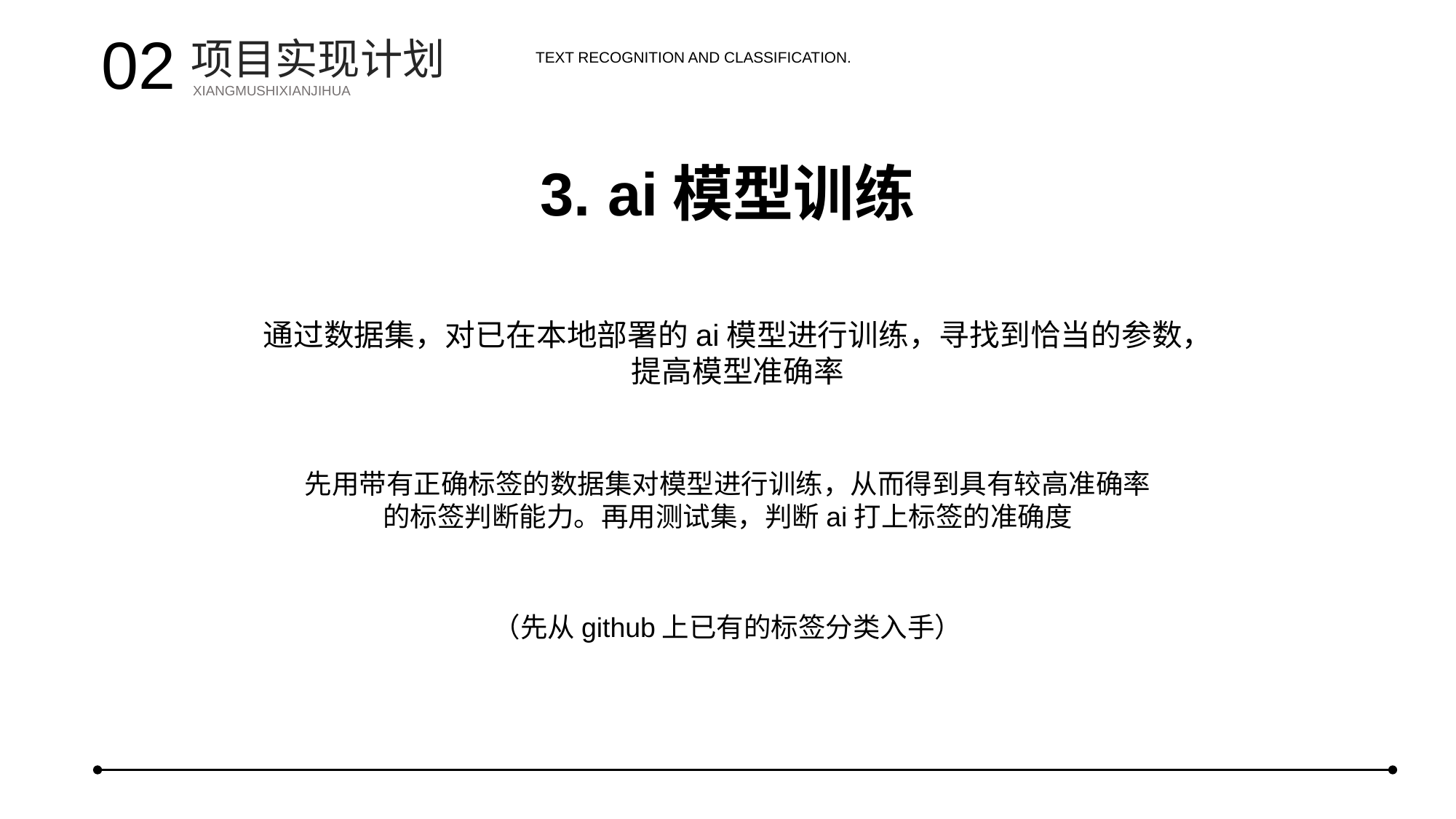

02
项目实现计划
XIANGMUSHIXIANJIHUA
Text recognition and classification.
3. ai模型训练

通过数据集，对已在本地部署的ai模型进行训练，寻找到恰当的参数，提高模型准确率
先用带有正确标签的数据集对模型进行训练，从而得到具有较高准确率的标签判断能力。再用测试集，判断ai打上标签的准确度
（先从github上已有的标签分类入手）